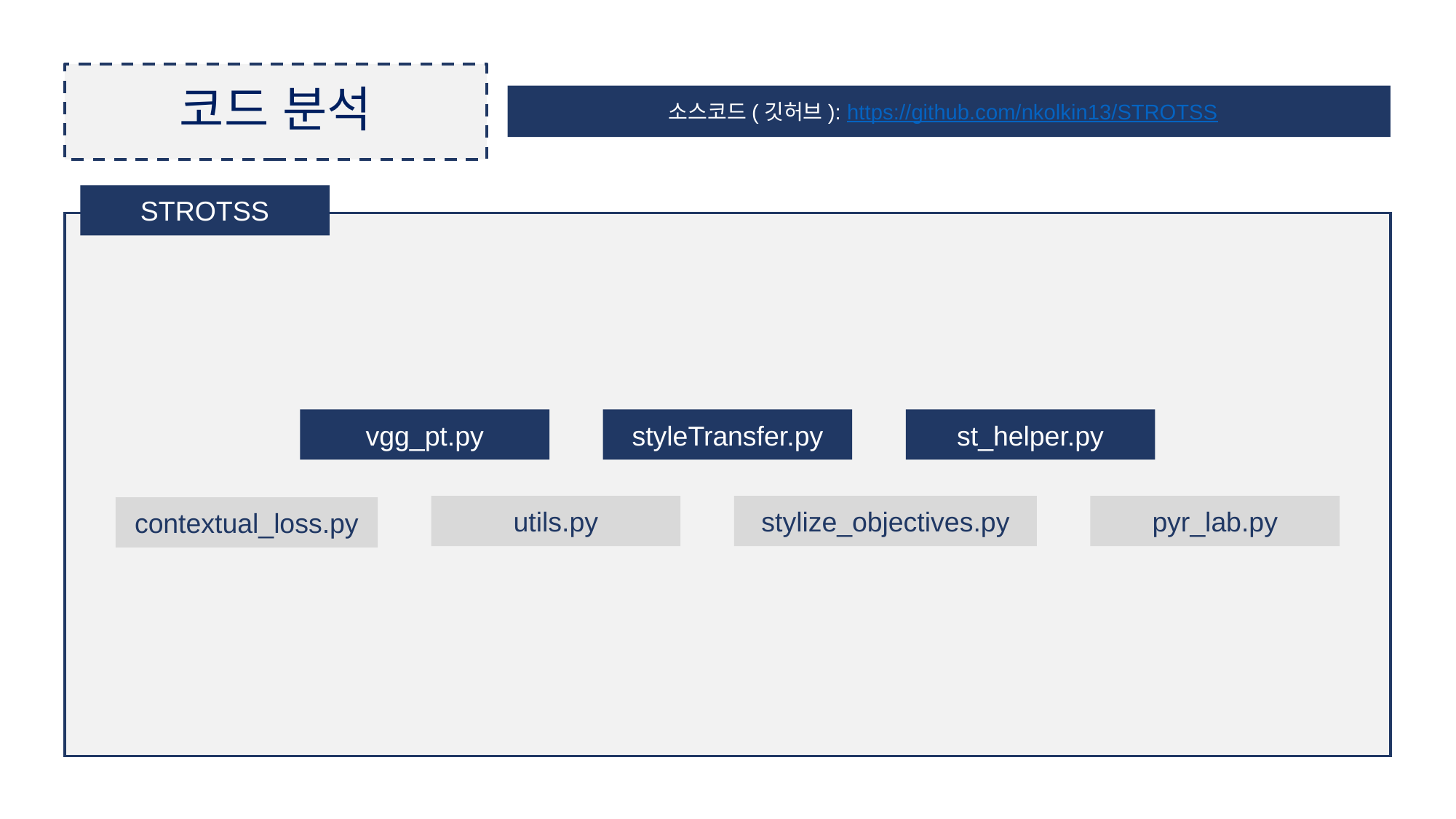

# 코드 분석
소스코드(깃허브): https://github.com/nkolkin13/STROTSS
STROTSS

vgg_pt.py
styleTransfer.py
st_helper.py
utils.py
stylize_objectives.py
pyr_lab.py
contextual_loss.py